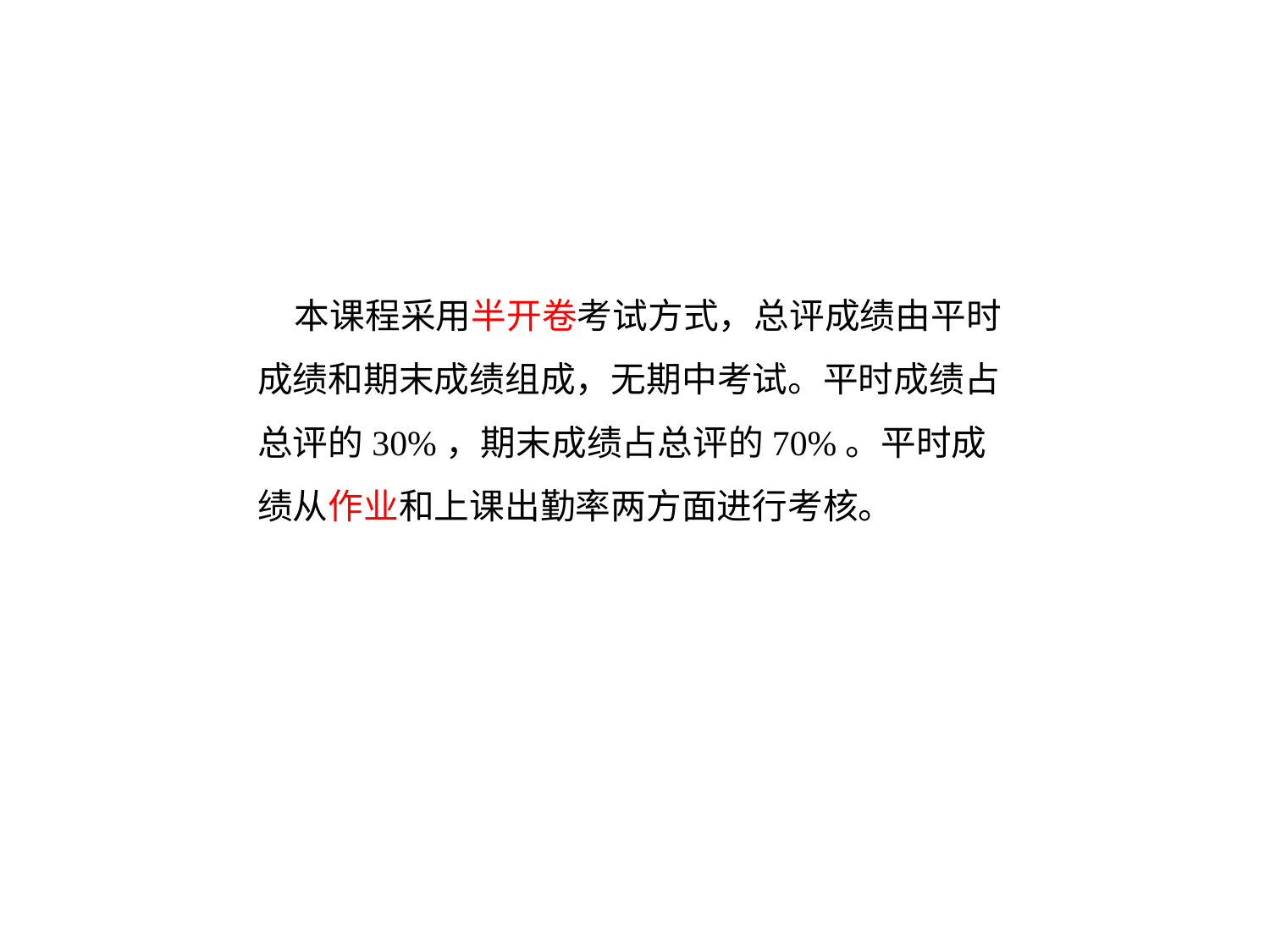

本课程采用半开卷考试方式，总评成绩由平时成绩和期末成绩组成，无期中考试。平时成绩占总评的30%，期末成绩占总评的70%。平时成绩从作业和上课出勤率两方面进行考核。

4